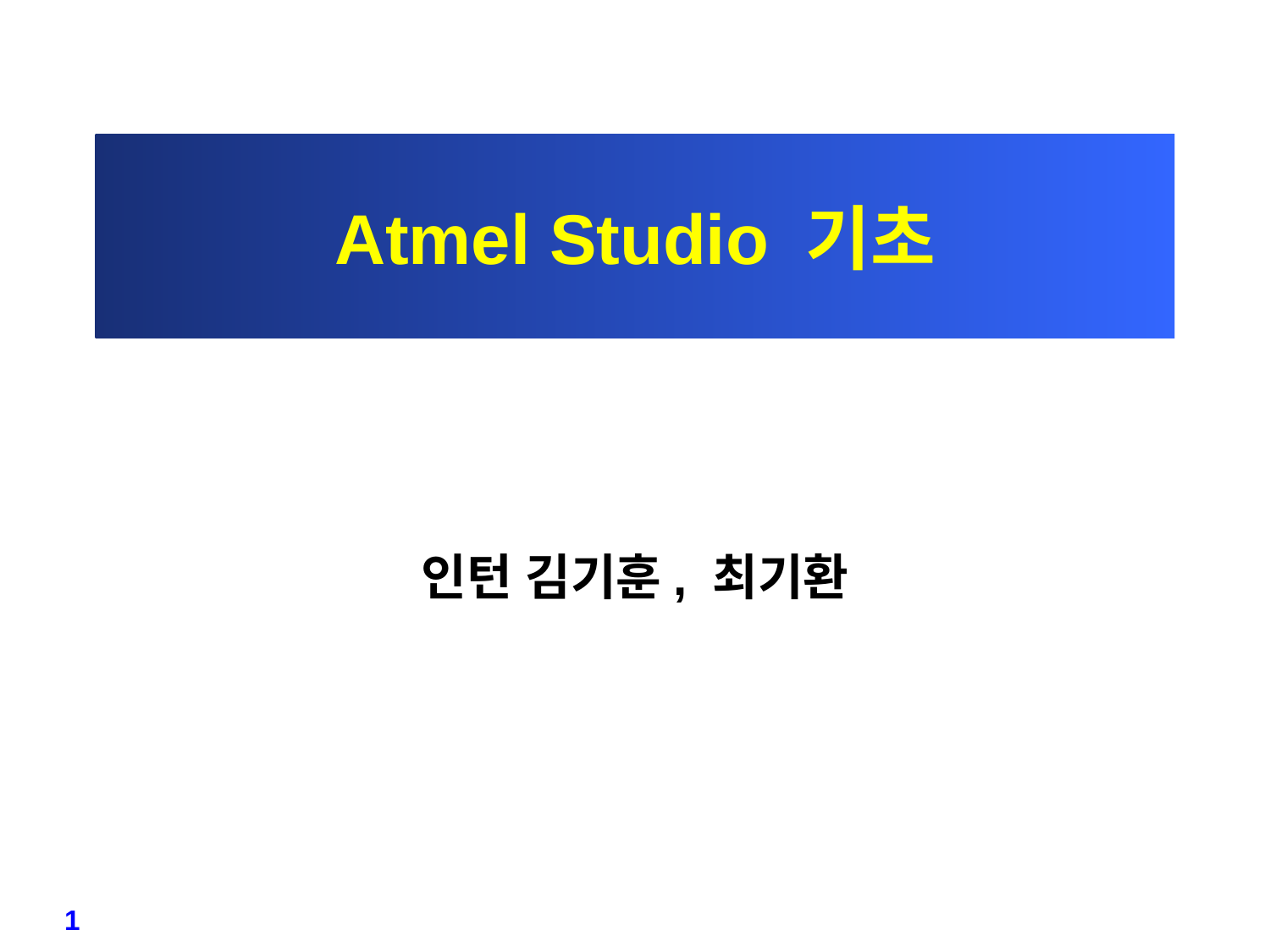

# Atmel Studio 기초
인턴 김기훈, 최기환
1